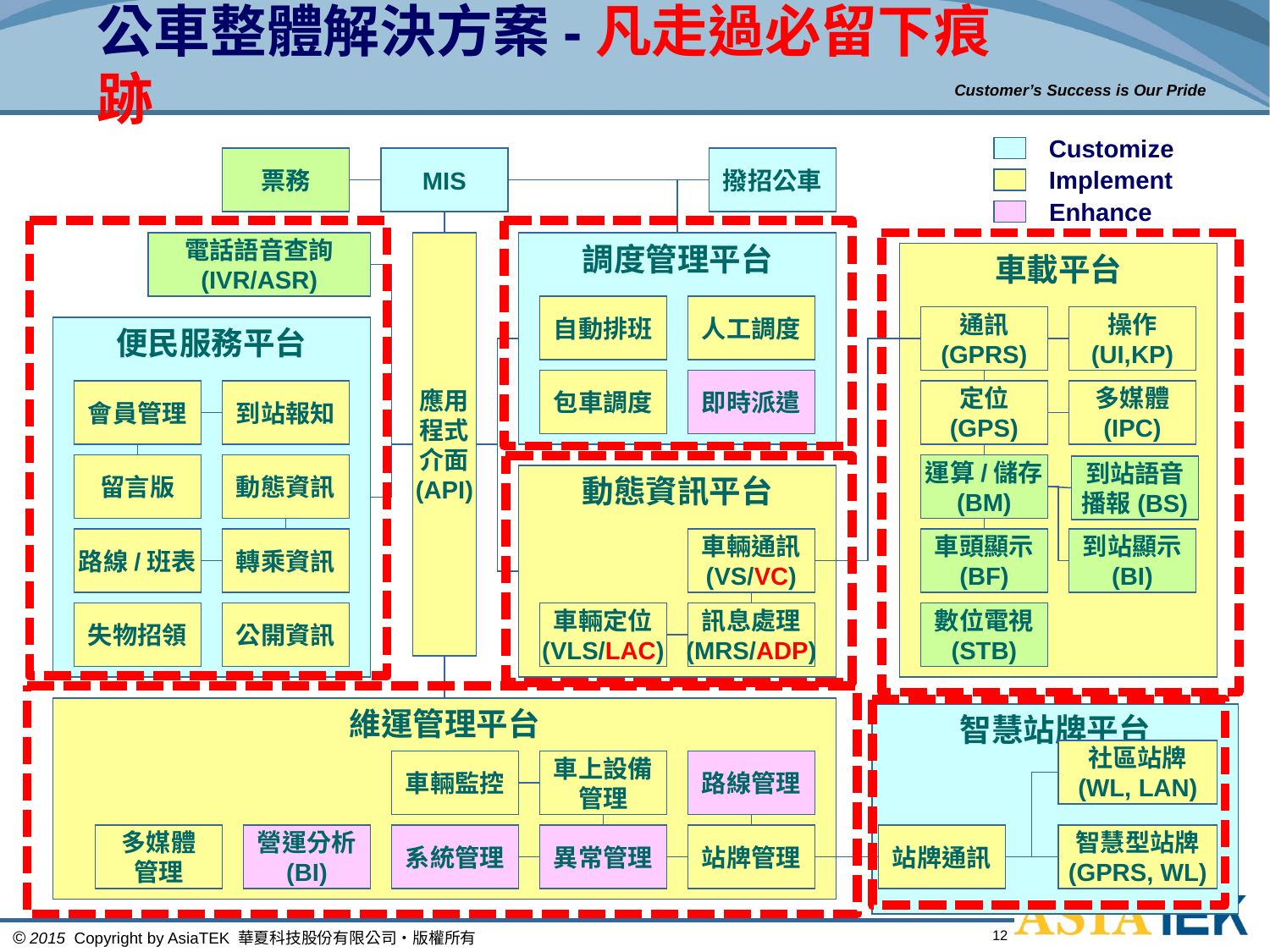

# 公車整體解決方案-凡走過必留下痕跡
Customize

票務
MIS
撥招公車
Implement

Enhance

電話語音查詢
(IVR/ASR)
應用
程式
介面
(API)
調度管理平台

車載平台
自動排班
人工調度
通訊
(GPRS)
操作
(UI,KP)
便民服務平台
包車調度
即時派遣
會員管理
到站報知
定位
(GPS)
多媒體
(IPC)
留言版
動態資訊
運算/儲存
(BM)

到站語音
播報(BS)
動態資訊平台
路線/班表
轉乘資訊
車輛通訊
(VS/VC)
車頭顯示
(BF)
到站顯示
(BI)
失物招領
公開資訊
車輛定位
(VLS/LAC)
訊息處理
(MRS/ADP)
數位電視
(STB)

維運管理平台

智慧站牌平台
社區站牌
(WL, LAN)
車輛監控
車上設備
管理
路線管理
多媒體
管理
營運分析
(BI)
系統管理
異常管理
站牌管理
站牌通訊
智慧型站牌
(GPRS, WL)
12